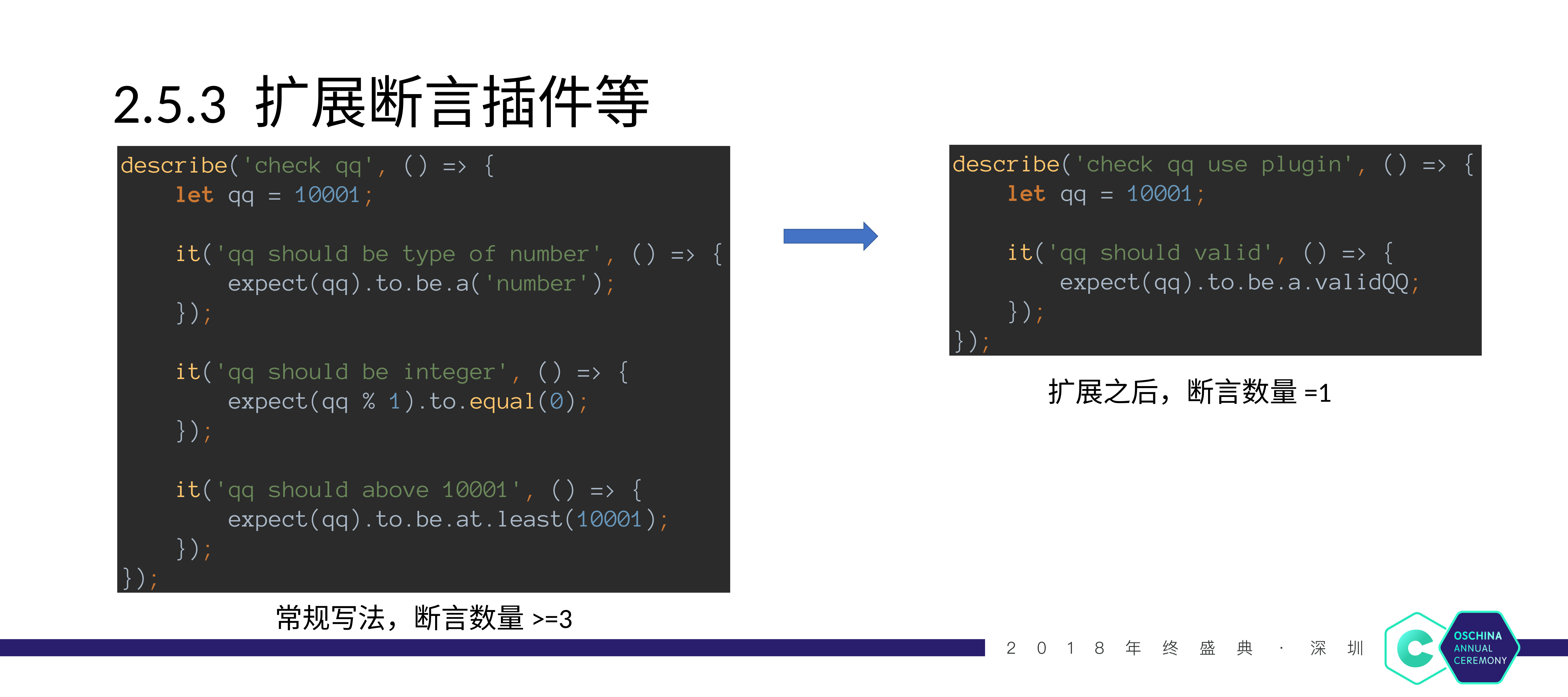

# 2.5.3 扩展断言插件等
describe('check qq', () => {
    let qq = 10001;
    it('qq should be type of number', () => {
        expect(qq).to.be.a('number');
    });
    it('qq should be integer', () => {
        expect(qq % 1).to.equal(0);
    });
    it('qq should above 10001', () => {
        expect(qq).to.be.at.least(10001);
    });
});
describe('check qq use plugin', () => {
    let qq = 10001;
    it('qq should valid', () => {
        expect(qq).to.be.a.validQQ;
    });
});

扩展之后，断言数量=1
常规写法，断言数量>=3